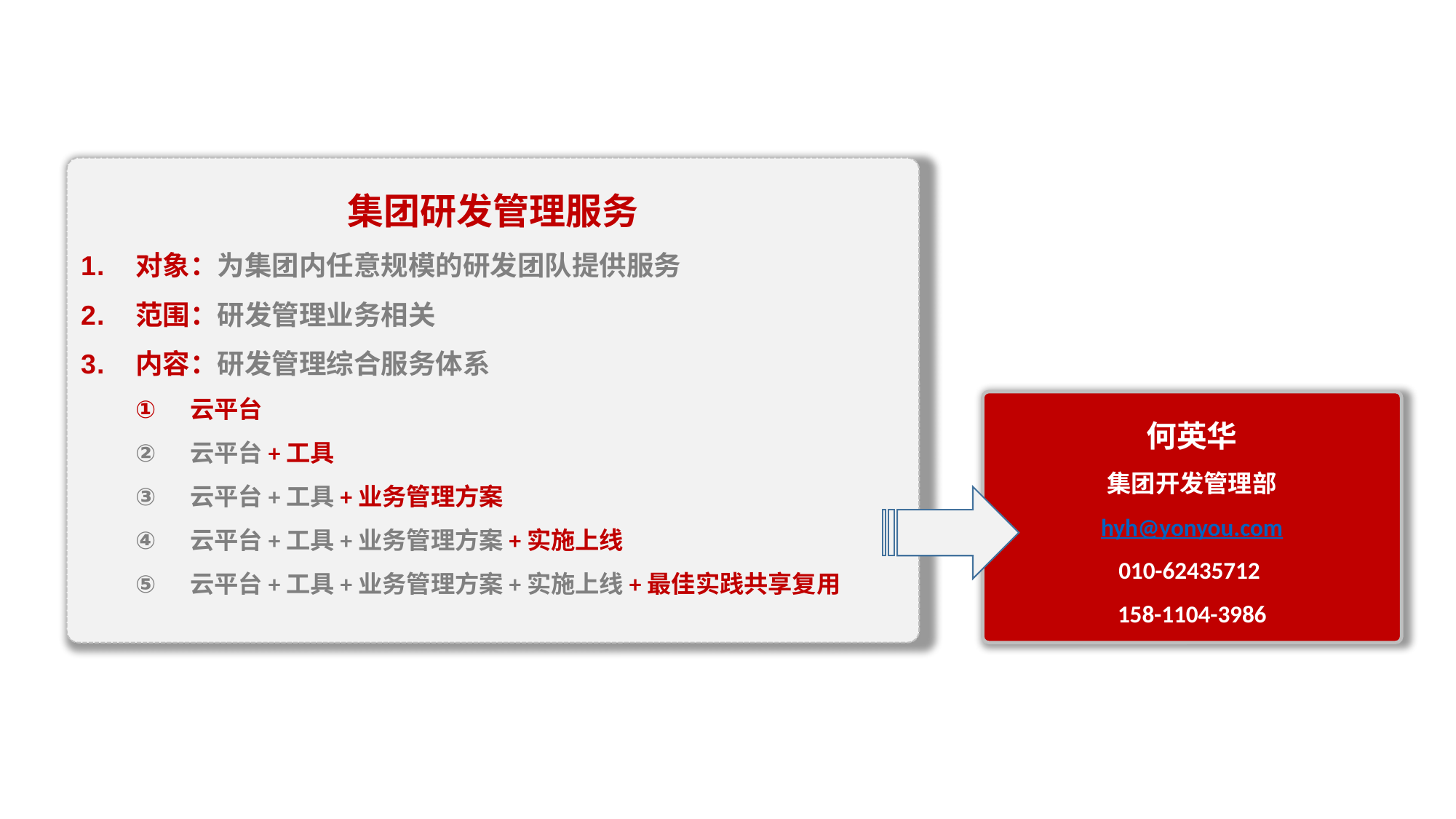

集团研发管理服务
对象：为集团内任意规模的研发团队提供服务
范围：研发管理业务相关
内容：研发管理综合服务体系
云平台
云平台+工具
云平台+工具+业务管理方案
云平台+工具+业务管理方案+实施上线
云平台+工具+业务管理方案+实施上线+最佳实践共享复用

何英华
集团开发管理部
hyh@yonyou.com
010-62435712
158-1104-3986